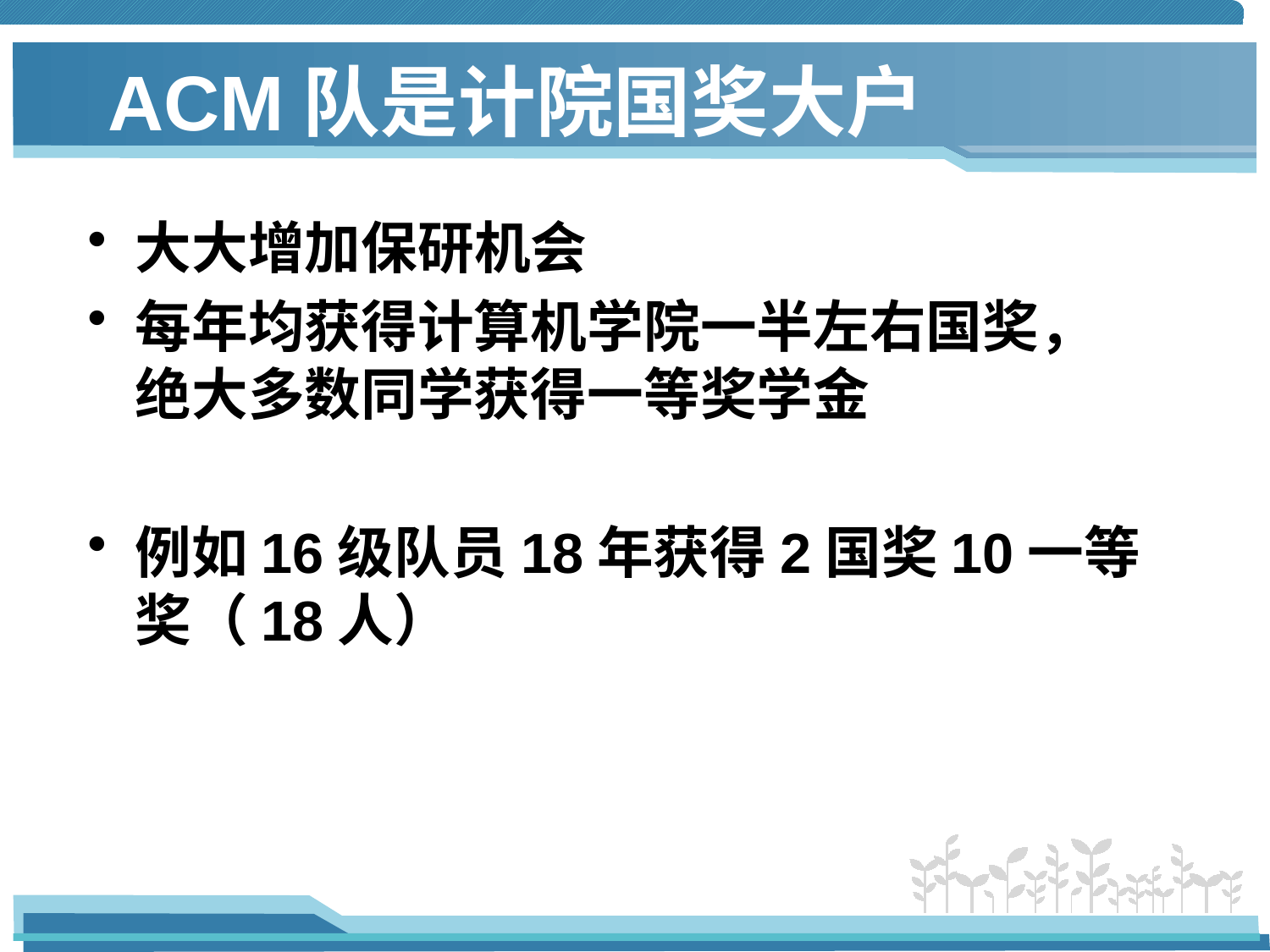

# ACM队是计院国奖大户
大大增加保研机会
每年均获得计算机学院一半左右国奖，绝大多数同学获得一等奖学金

例如16级队员18年获得2国奖10一等奖（18人）